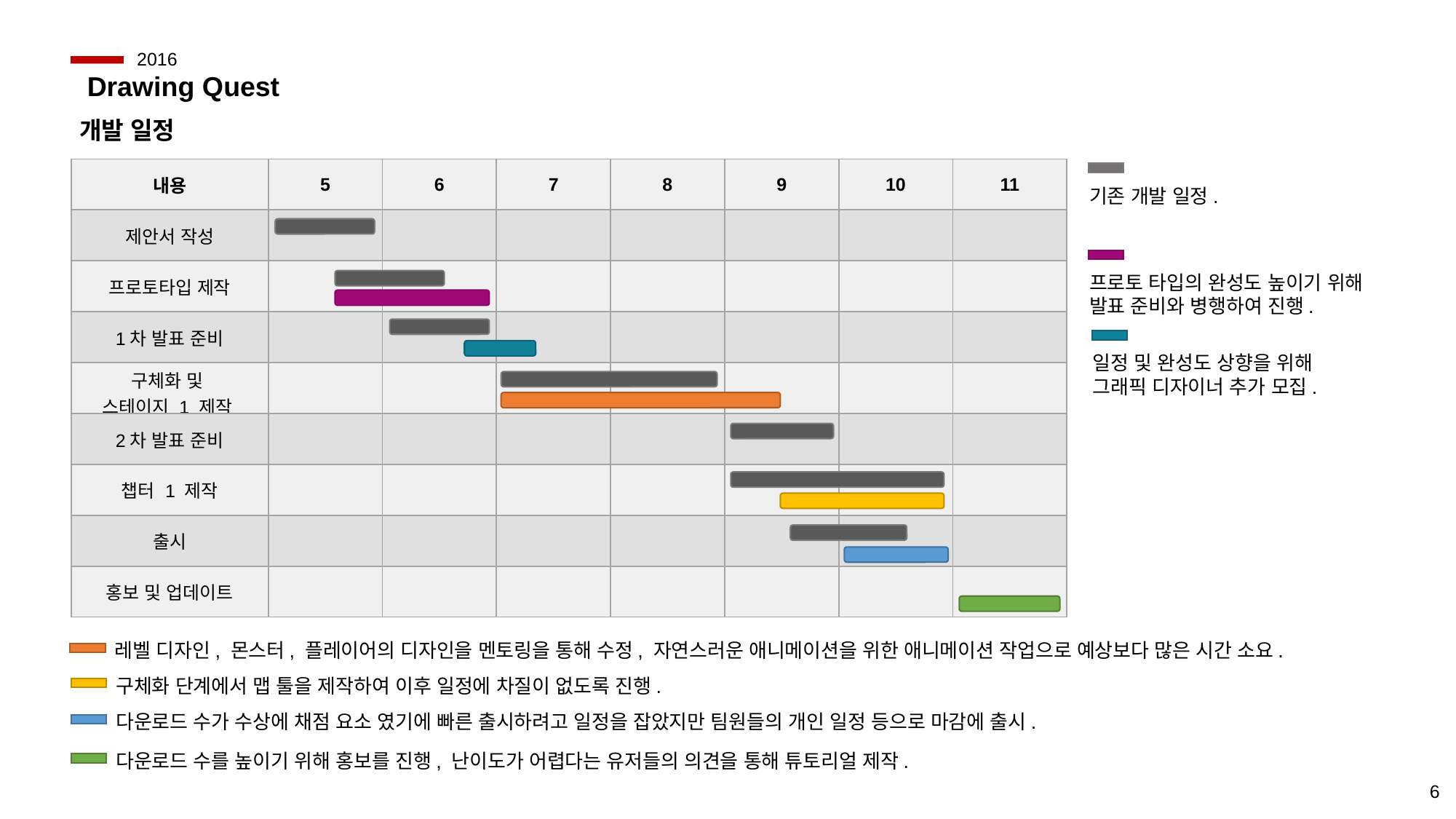

2016

Drawing Quest
개발 일정
| 내용 | 5 | 6 | 7 | 8 | 9 | 10 | 11 |
| --- | --- | --- | --- | --- | --- | --- | --- |
| 제안서 작성 |  |  |  |  |  |  |  |
| 프로토타입 제작 |  |  |  |  |  |  |  |
| 1차 발표 준비 |  |  |  |  |  |  |  |
| 구체화 및 스테이지 1 제작 |  |  |  |  |  |  |  |
| 2차 발표 준비 |  |  |  |  |  |  |  |
| 챕터 1 제작 |  |  |  |  |  |  |  |
| 출시 |  |  |  |  |  |  |  |
| 홍보 및 업데이트 |  |  |  |  |  |  |  |

기존 개발 일정.

프로토 타입의 완성도 높이기 위해
발표 준비와 병행하여 진행.

일정 및 완성도 상향을 위해
그래픽 디자이너 추가 모집.

레벨 디자인, 몬스터, 플레이어의 디자인을 멘토링을 통해 수정, 자연스러운 애니메이션을 위한 애니메이션 작업으로 예상보다 많은 시간 소요.

구체화 단계에서 맵 툴을 제작하여 이후 일정에 차질이 없도록 진행.

다운로드 수가 수상에 채점 요소 였기에 빠른 출시하려고 일정을 잡았지만 팀원들의 개인 일정 등으로 마감에 출시.

다운로드 수를 높이기 위해 홍보를 진행, 난이도가 어렵다는 유저들의 의견을 통해 튜토리얼 제작.

6